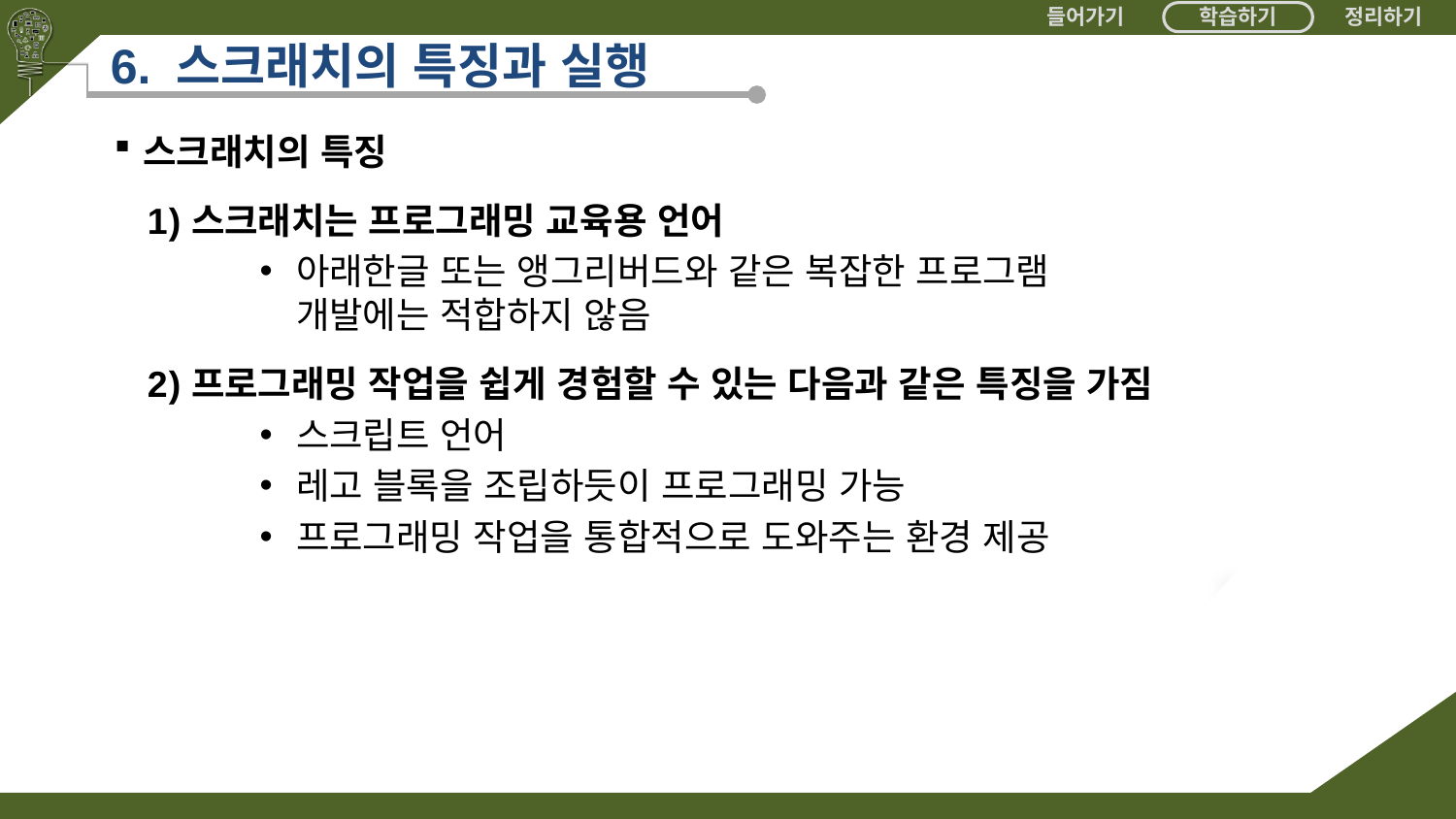

# 6. 스크래치의 특징과 실행
스크래치의 특징
스크래치는 프로그래밍 교육용 언어
아래한글 또는 앵그리버드와 같은 복잡한 프로그램 개발에는 적합하지 않음
프로그래밍 작업을 쉽게 경험할 수 있는 다음과 같은 특징을 가짐
스크립트 언어
레고 블록을 조립하듯이 프로그래밍 가능
프로그래밍 작업을 통합적으로 도와주는 환경 제공